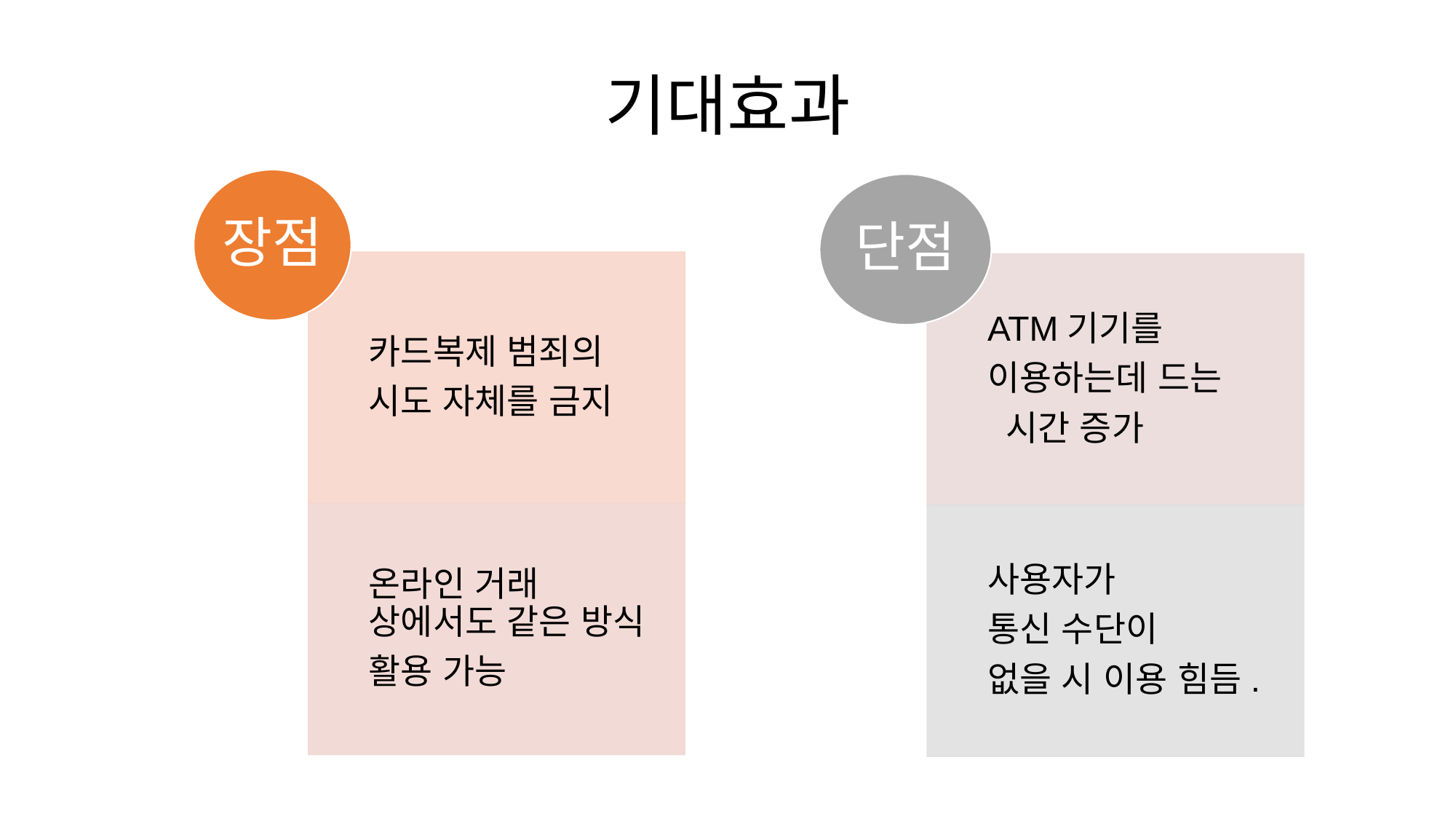

# 기대효과
카드복제 범죄의
시도 자체를 금지
온라인 거래 상에서도 같은 방식
활용 가능
장점
ATM기기를
이용하는데 드는
 시간 증가
사용자가
통신 수단이
없을 시 이용 힘듬.
단점